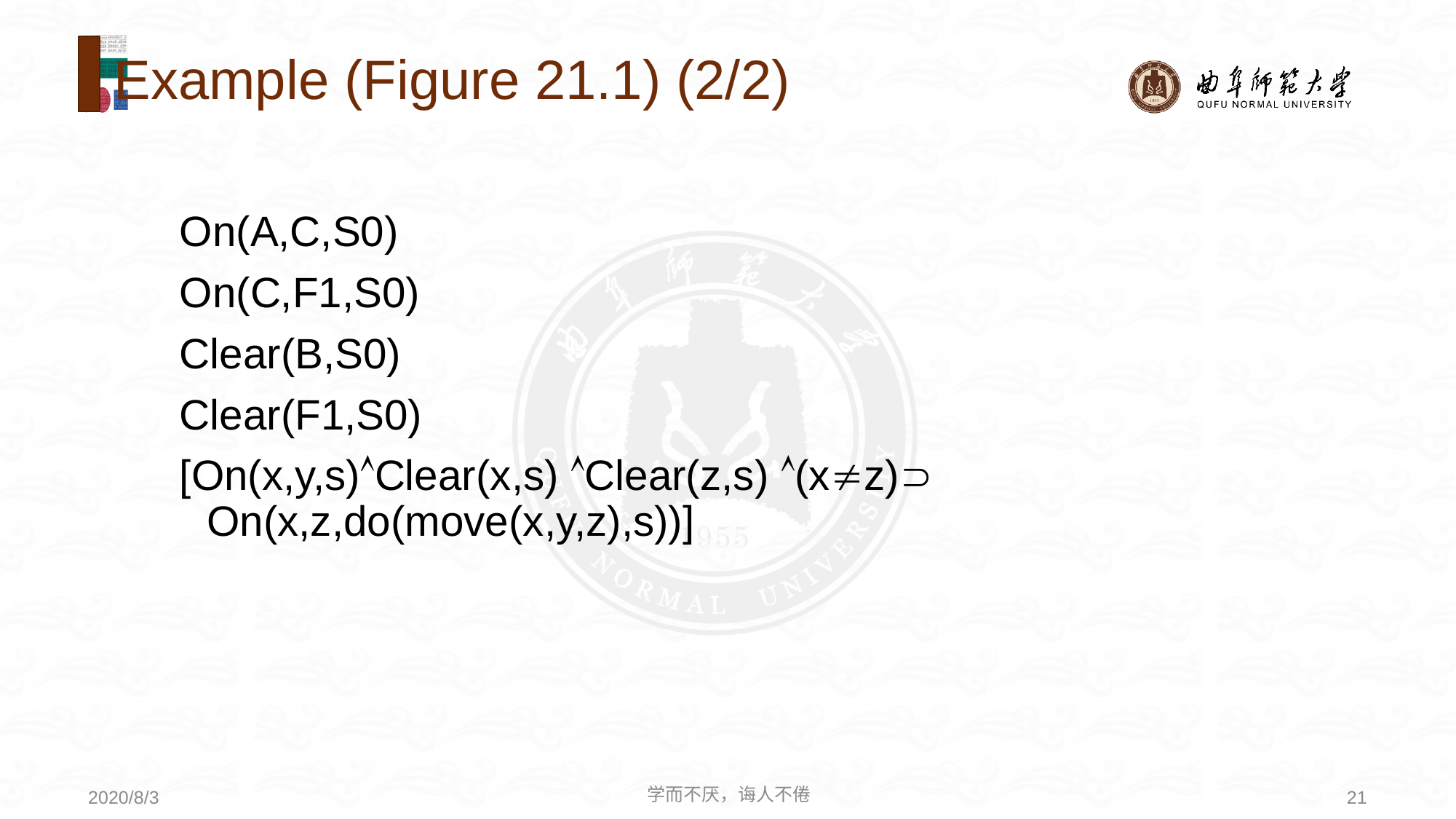

# Example (Figure 21.1) (2/2)
On(A,C,S0)
On(C,F1,S0)
Clear(B,S0)
Clear(F1,S0)
[On(x,y,s)∧Clear(x,s) ∧Clear(z,s) ∧(x≠z)⊃ On(x,z,do(move(x,y,z),s))]
学而不厌，诲人不倦
21
2020/8/3